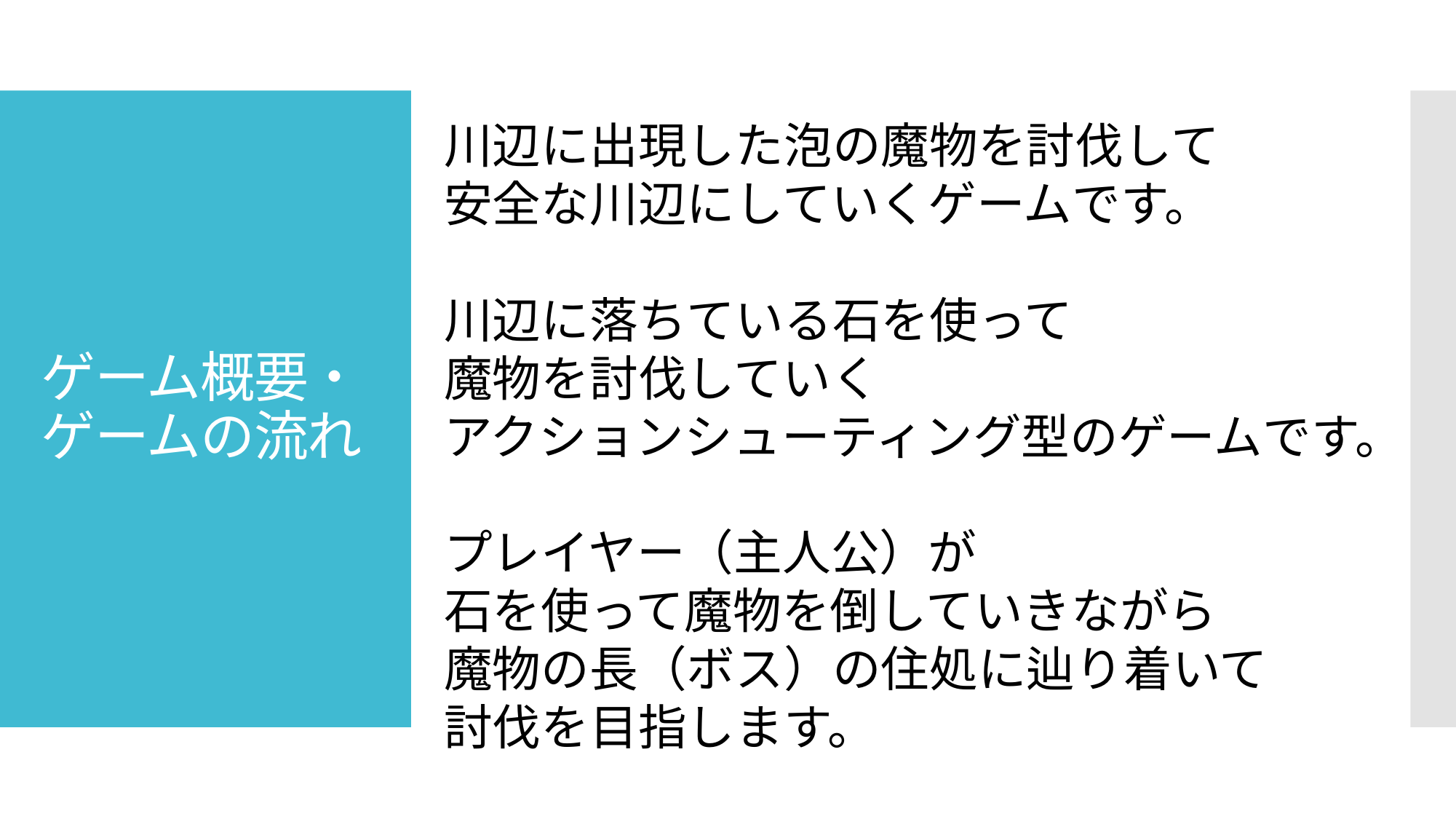

川辺に出現した泡の魔物を討伐して
安全な川辺にしていくゲームです。

川辺に落ちている石を使って
魔物を討伐していく
アクションシューティング型のゲームです。

プレイヤー（主人公）が
石を使って魔物を倒していきながら
魔物の長（ボス）の住処に辿り着いて
討伐を目指します。
# ゲーム概要・ゲームの流れ